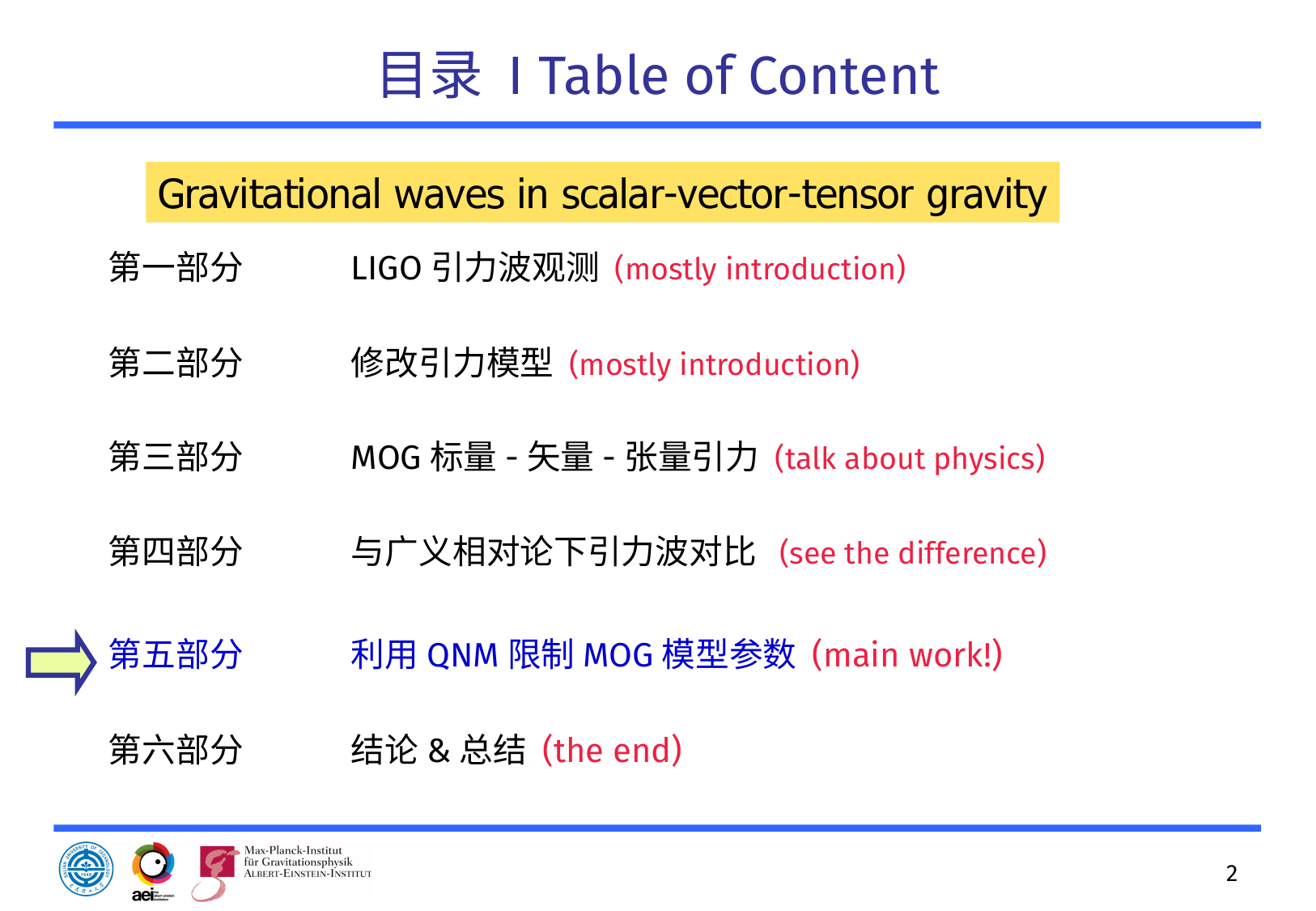

# 目录 I Table of Content
Gravitational waves in scalar-vector-tensor gravity
	第一部分	LIGO引力波观测 (mostly introduction)

	第二部分	修改引力模型 (mostly introduction)

	第三部分	MOG标量-矢量-张量引力 (talk about physics)

	第四部分	与广义相对论下引力波对比  (see the difference)

	第五部分	利用QNM限制MOG模型参数 (main work!)

	第六部分	结论&总结 (the end)

2